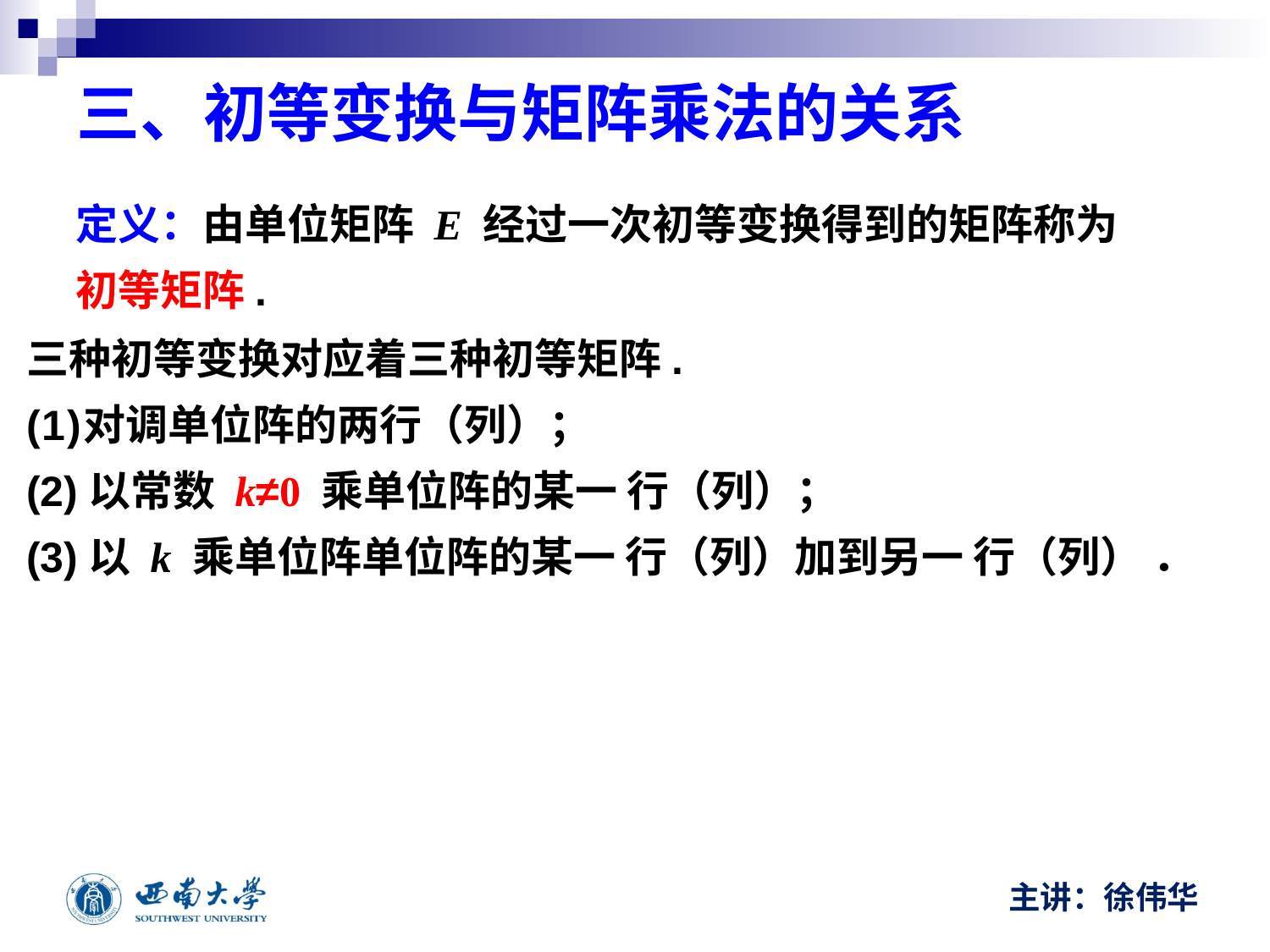

# 三、初等变换与矩阵乘法的关系
定义：由单位矩阵 E 经过一次初等变换得到的矩阵称为
初等矩阵.
三种初等变换对应着三种初等矩阵.
对调单位阵的两行（列）；
(2)以常数 k≠0 乘单位阵的某一 行（列）；
(3)以 k 乘单位阵单位阵的某一 行（列）加到另一 行（列） ．